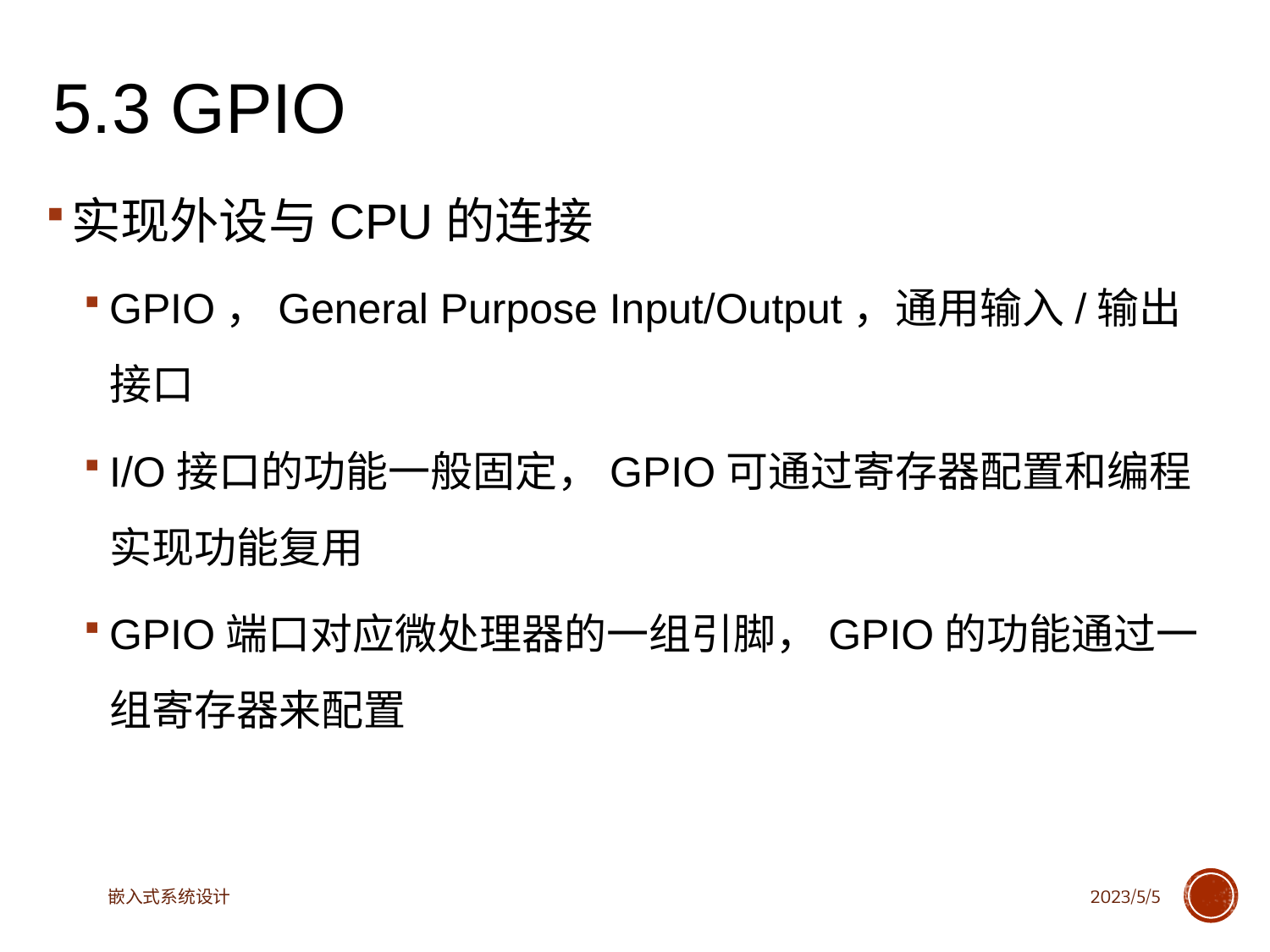

# 5.3 GPIO
实现外设与CPU的连接
GPIO，General Purpose Input/Output，通用输入/输出接口
I/O接口的功能一般固定，GPIO可通过寄存器配置和编程实现功能复用
GPIO端口对应微处理器的一组引脚，GPIO的功能通过一组寄存器来配置

嵌入式系统设计
2023/5/5